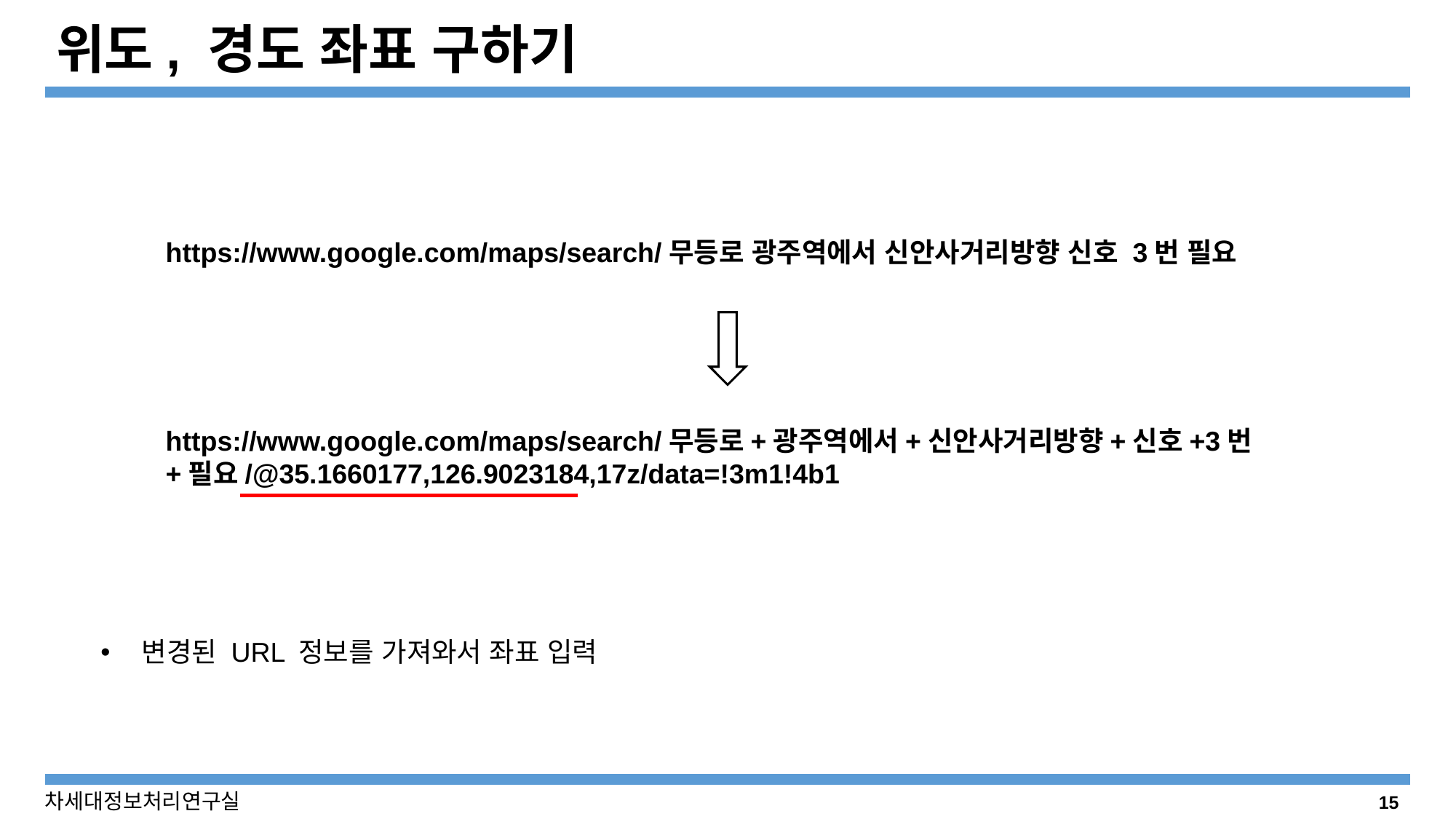

# 위도, 경도 좌표 구하기
https://www.google.com/maps/search/무등로 광주역에서 신안사거리방향 신호 3번 필요

https://www.google.com/maps/search/무등로+광주역에서+신안사거리방향+신호+3번+필요/@35.1660177,126.9023184,17z/data=!3m1!4b1
변경된 URL 정보를 가져와서 좌표 입력
15